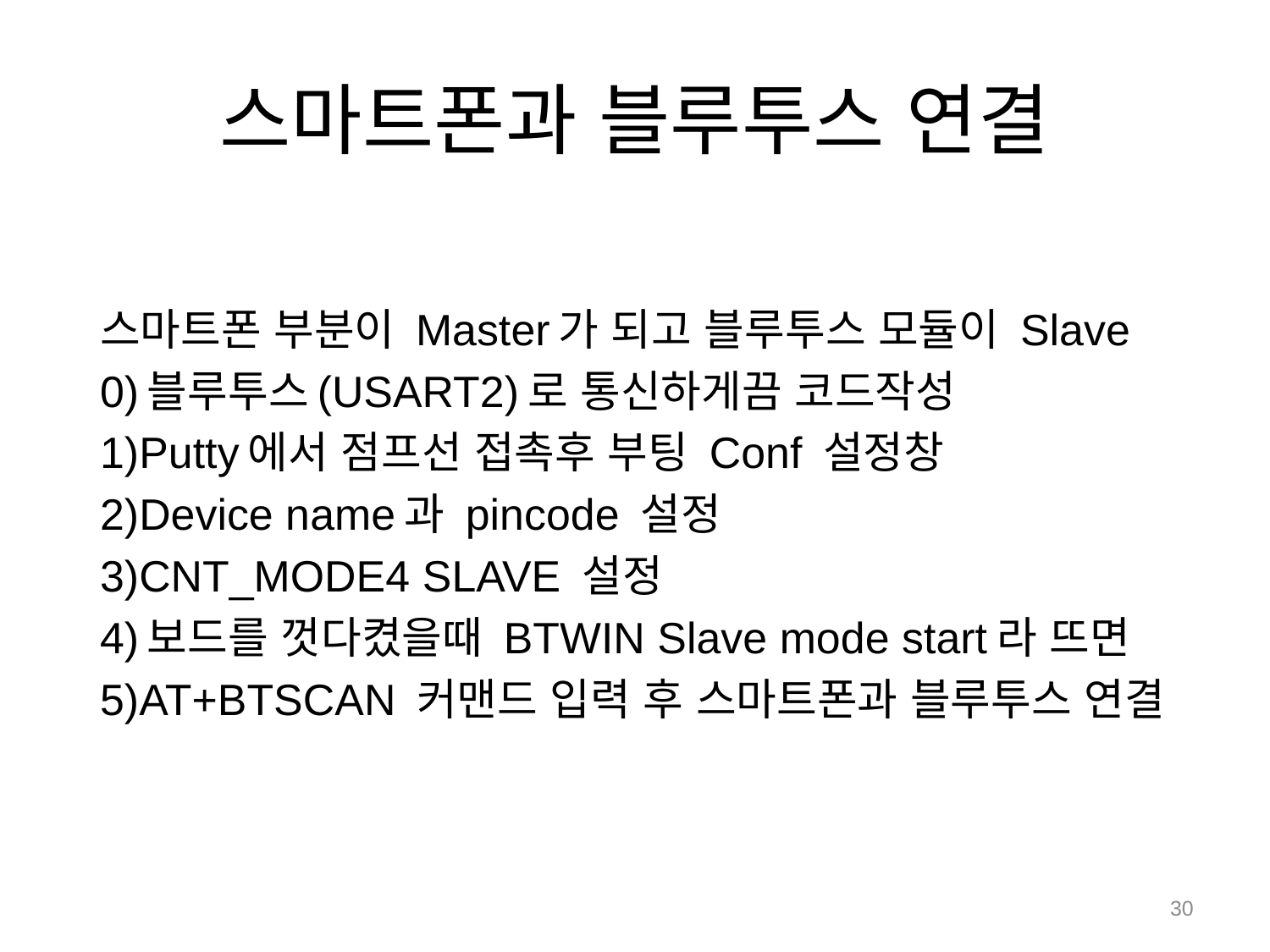

# 스마트폰과 블루투스 연결
스마트폰 부분이 Master가 되고 블루투스 모듈이 Slave
0)블루투스(USART2)로 통신하게끔 코드작성
1)Putty에서 점프선 접촉후 부팅 Conf 설정창
2)Device name과 pincode 설정
3)CNT_MODE4 SLAVE 설정
4)보드를 껏다켰을때 BTWIN Slave mode start라 뜨면
5)AT+BTSCAN 커맨드 입력 후 스마트폰과 블루투스 연결

30